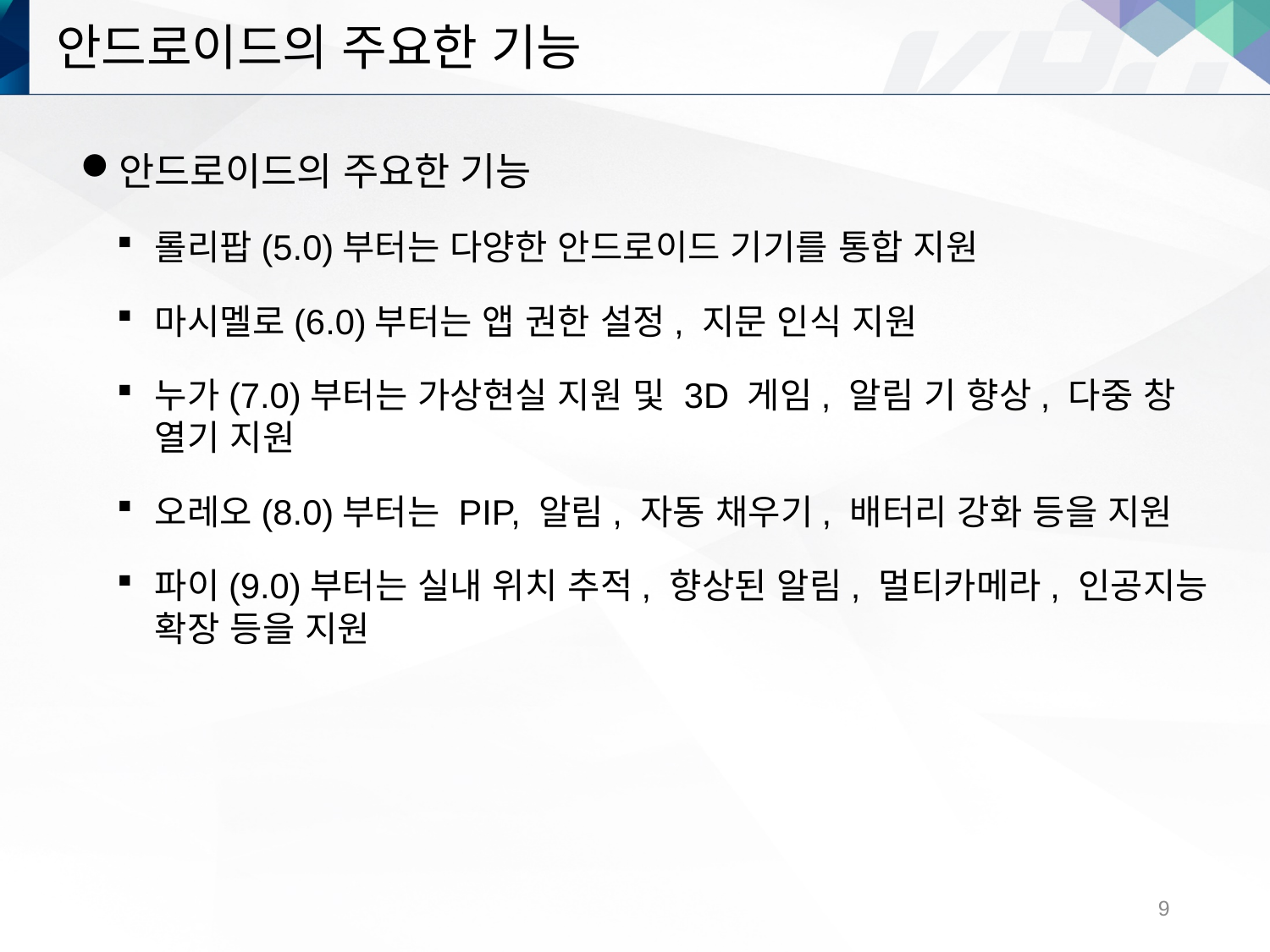

# 안드로이드의 주요한 기능
안드로이드의 주요한 기능
롤리팝(5.0)부터는 다양한 안드로이드 기기를 통합 지원
마시멜로(6.0)부터는 앱 권한 설정, 지문 인식 지원
누가(7.0)부터는 가상현실 지원 및 3D 게임, 알림 기 향상, 다중 창 열기 지원
오레오(8.0)부터는 PIP, 알림, 자동 채우기, 배터리 강화 등을 지원
파이(9.0)부터는 실내 위치 추적, 향상된 알림, 멀티카메라, 인공지능 확장 등을 지원

9